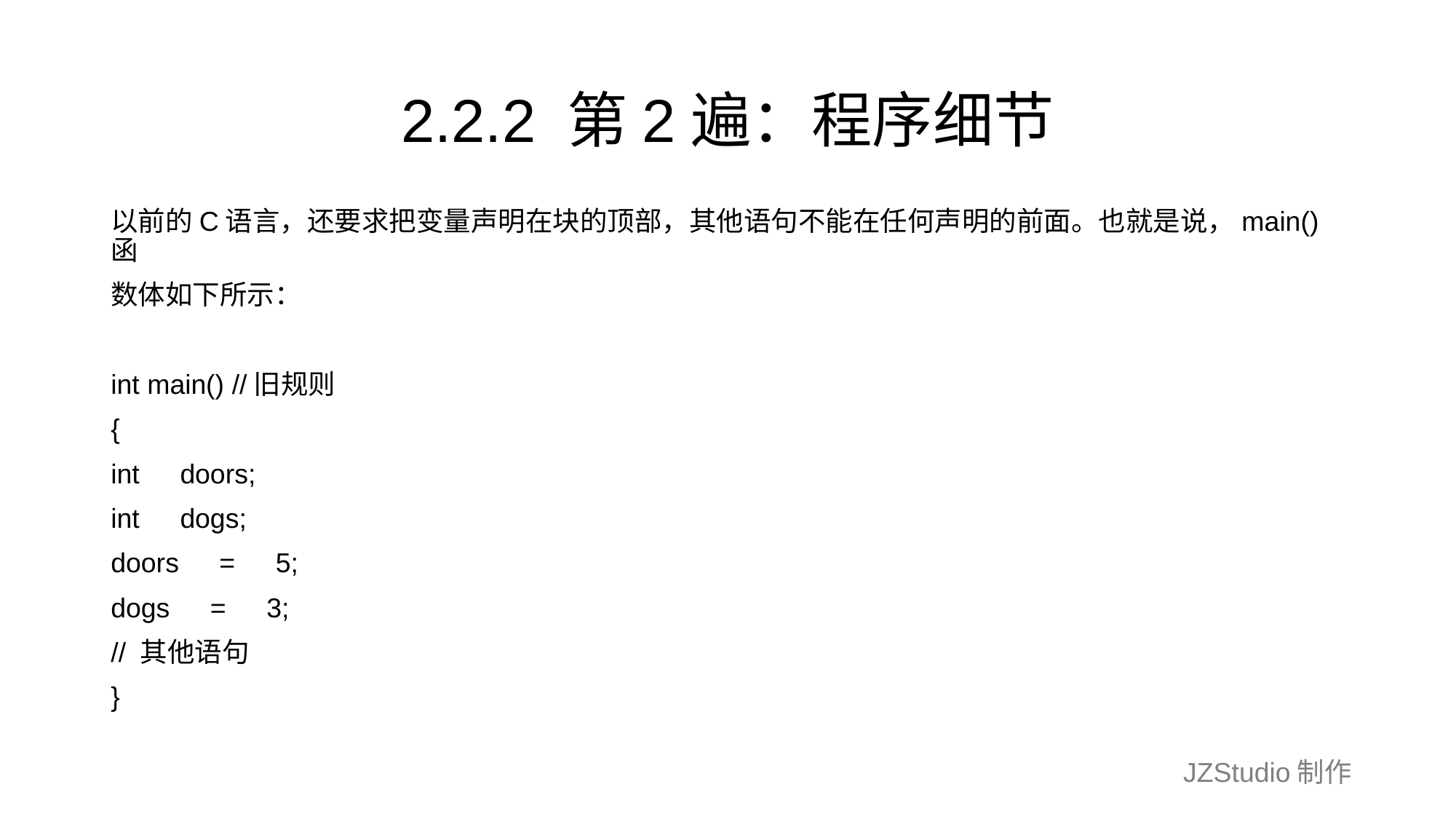

# 2.2.2 第2遍：程序细节
以前的C语言，还要求把变量声明在块的顶部，其他语句不能在任何声明的前面。也就是说，main()函
数体如下所示：

int main() //旧规则
{
int　doors;
int　dogs;
doors　=　5;
dogs　=　3;
// 其他语句
}